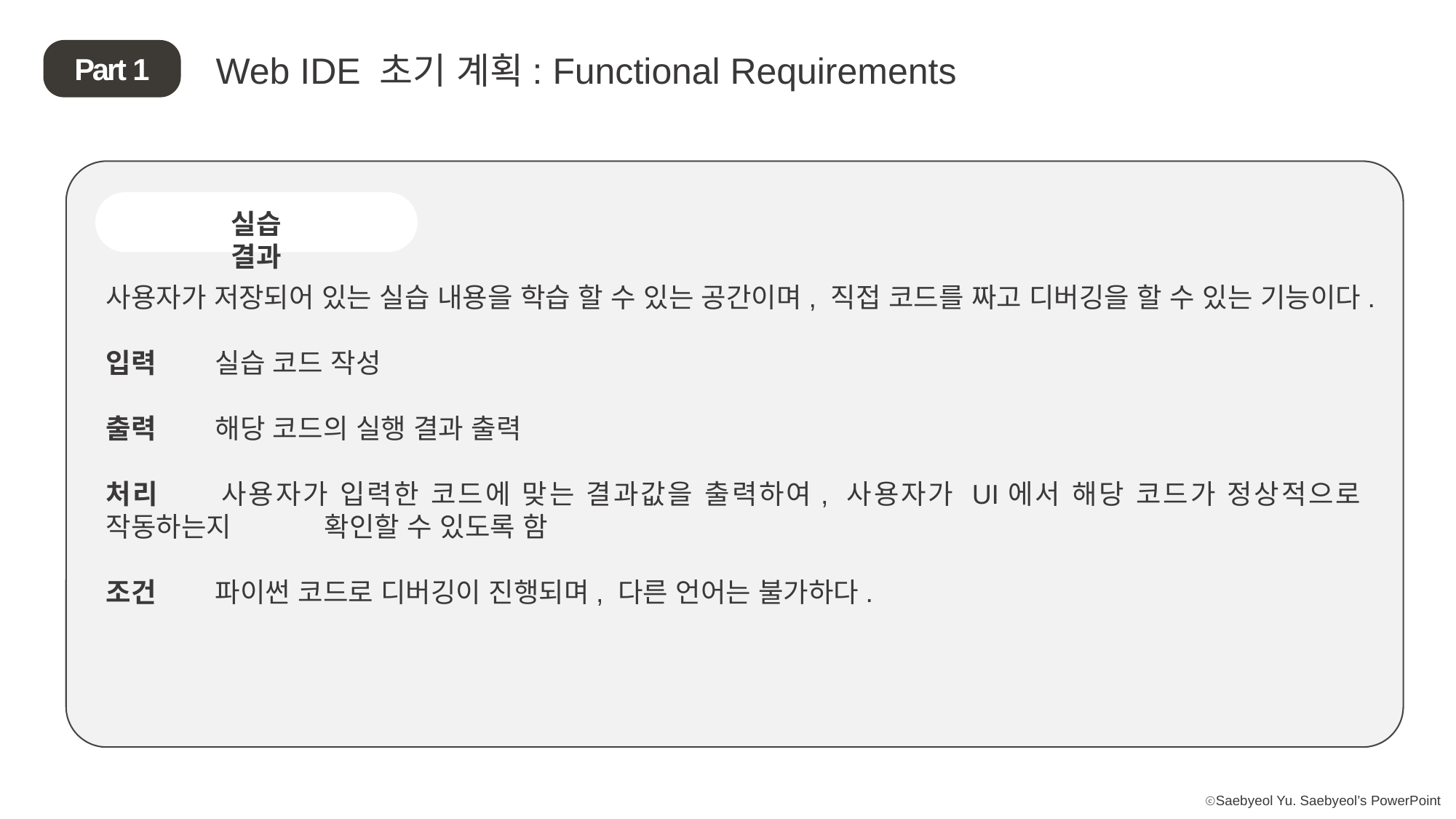

Web IDE 초기 계획: Functional Requirements
Part 1

실습 결과
사용자가 저장되어 있는 실습 내용을 학습 할 수 있는 공간이며, 직접 코드를 짜고 디버깅을 할 수 있는 기능이다.

입력 	실습 코드 작성

출력 	해당 코드의 실행 결과 출력

처리	사용자가 입력한 코드에 맞는 결과값을 출력하여, 사용자가 UI에서 해당 코드가 정상적으로 작동하는지 	확인할 수 있도록 함

조건	파이썬 코드로 디버깅이 진행되며, 다른 언어는 불가하다.